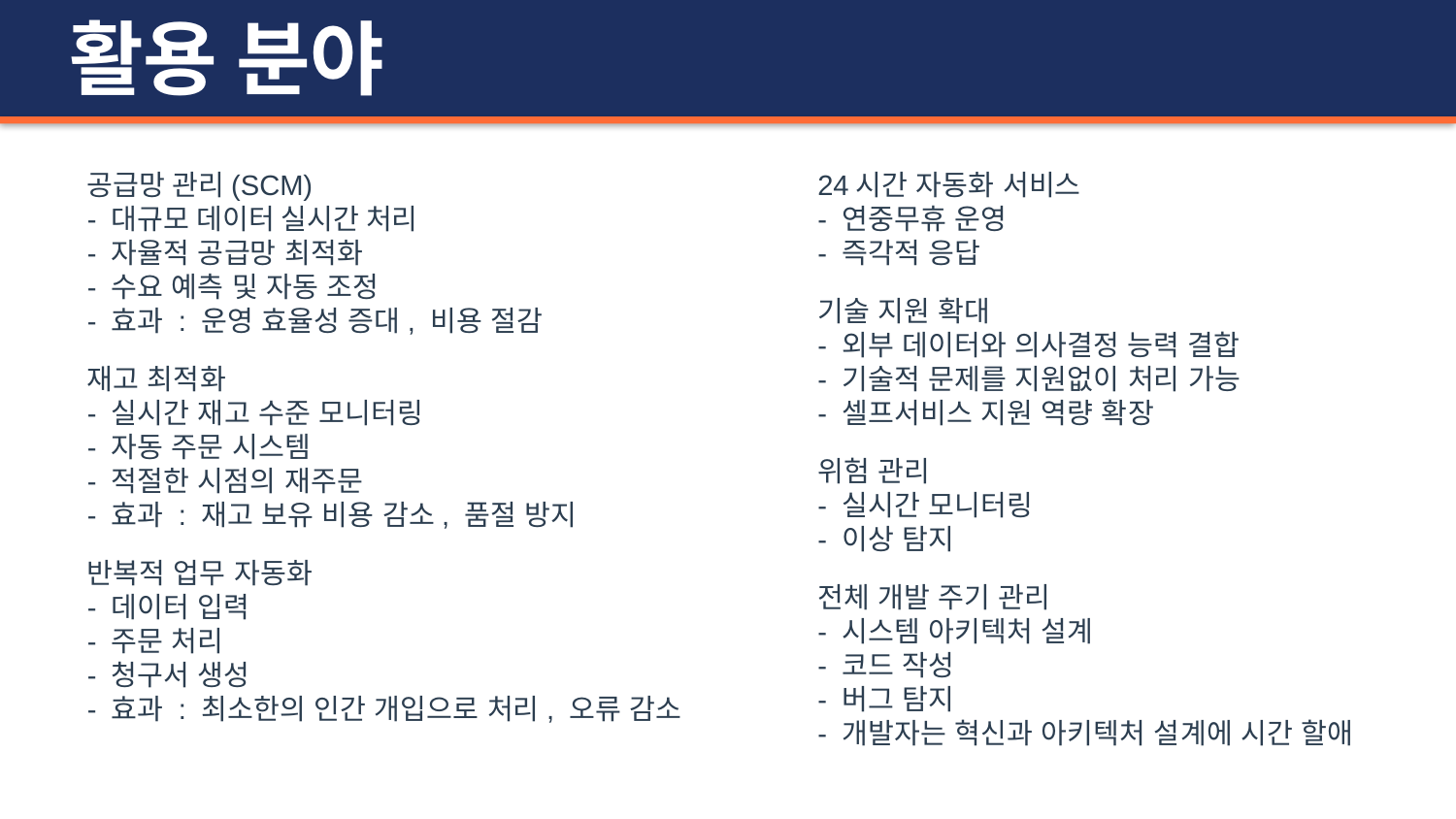

활용 분야

공급망 관리(SCM)
- 대규모 데이터 실시간 처리
- 자율적 공급망 최적화
- 수요 예측 및 자동 조정
- 효과 : 운영 효율성 증대, 비용 절감
재고 최적화
- 실시간 재고 수준 모니터링
- 자동 주문 시스템
- 적절한 시점의 재주문
- 효과 : 재고 보유 비용 감소, 품절 방지
반복적 업무 자동화
- 데이터 입력
- 주문 처리
- 청구서 생성
- 효과 : 최소한의 인간 개입으로 처리, 오류 감소
24시간 자동화 서비스
- 연중무휴 운영
- 즉각적 응답
기술 지원 확대
- 외부 데이터와 의사결정 능력 결합
- 기술적 문제를 지원없이 처리 가능
- 셀프서비스 지원 역량 확장
위험 관리
- 실시간 모니터링
- 이상 탐지
전체 개발 주기 관리
- 시스템 아키텍처 설계
- 코드 작성
- 버그 탐지
- 개발자는 혁신과 아키텍처 설계에 시간 할애